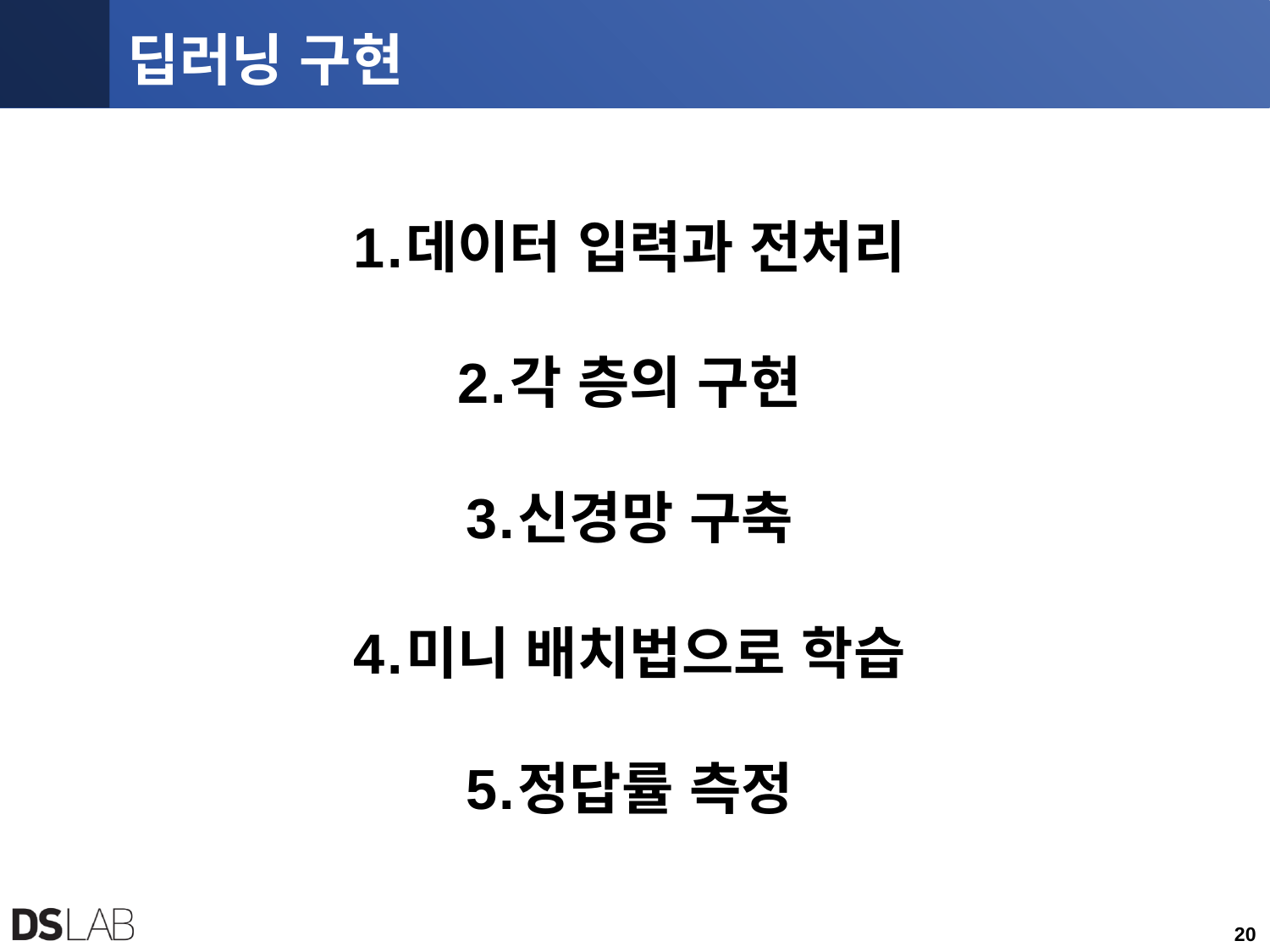

# 딥러닝 구현

데이터 입력과 전처리

각 층의 구현

신경망 구축

미니 배치법으로 학습

정답률 측정
20